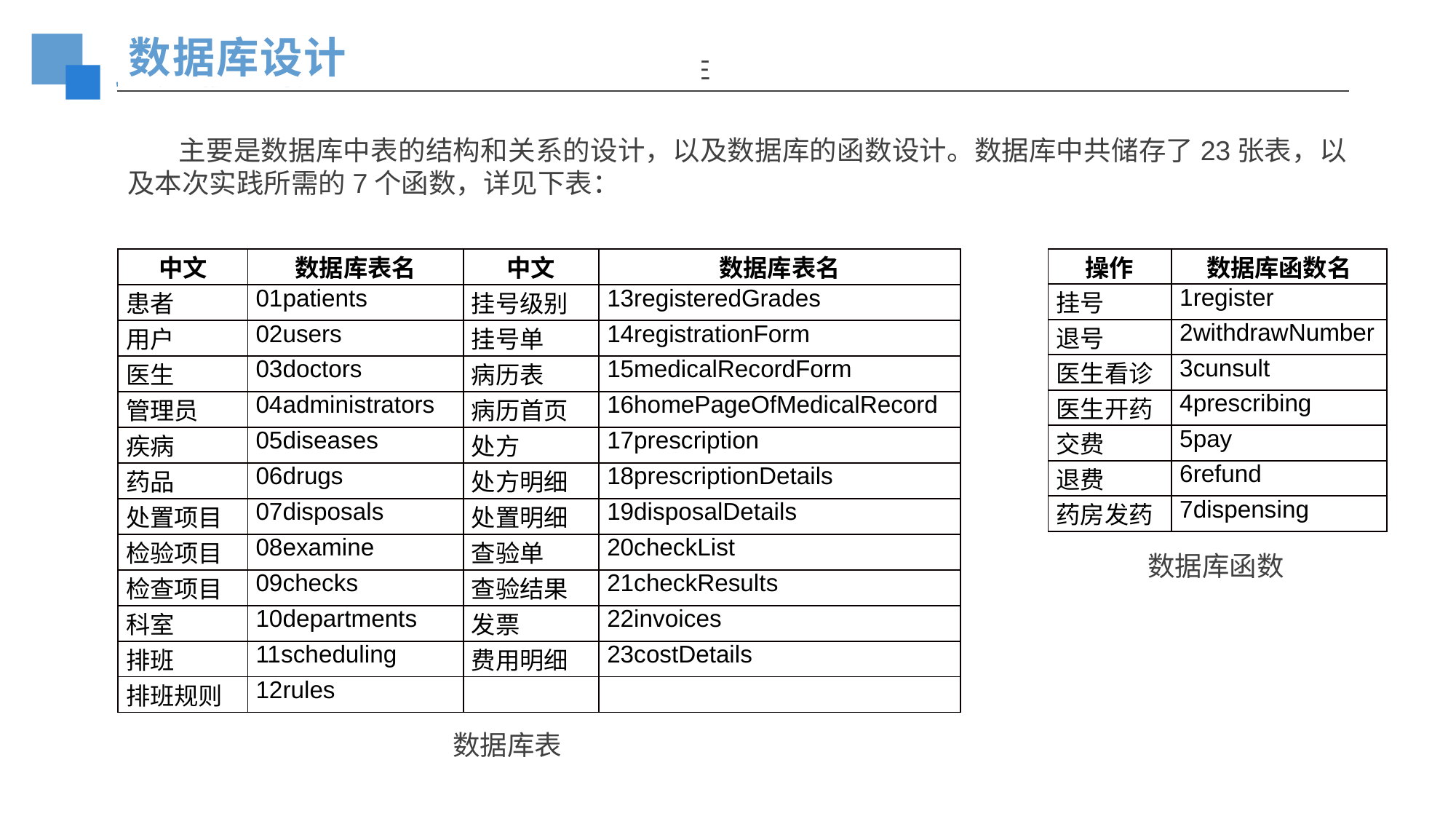

数据库设计
       主要是数据库中表的结构和关系的设计，以及数据库的函数设计。数据库中共储存了23张表，以及本次实践所需的7个函数，详见下表：
| 操作 | 数据库函数名 |
| --- | --- |
| 挂号 | 1register |
| 退号 | 2withdrawNumber |
| 医生看诊 | 3cunsult |
| 医生开药 | 4prescribing |
| 交费 | 5pay |
| 退费 | 6refund |
| 药房发药 | 7dispensing |
| 中文 | 数据库表名 | 中文 | 数据库表名 |
| --- | --- | --- | --- |
| 患者 | 01patients | 挂号级别 | 13registeredGrades |
| 用户 | 02users | 挂号单 | 14registrationForm |
| 医生 | 03doctors | 病历表 | 15medicalRecordForm |
| 管理员 | 04administrators | 病历首页 | 16homePageOfMedicalRecord |
| 疾病 | 05diseases | 处方 | 17prescription |
| 药品 | 06drugs | 处方明细 | 18prescriptionDetails |
| 处置项目 | 07disposals | 处置明细 | 19disposalDetails |
| 检验项目 | 08examine | 查验单 | 20checkList |
| 检查项目 | 09checks | 查验结果 | 21checkResults |
| 科室 | 10departments | 发票 | 22invoices |
| 排班 | 11scheduling | 费用明细 | 23costDetails |
| 排班规则 | 12rules |  |  |
数据库函数
数据库表